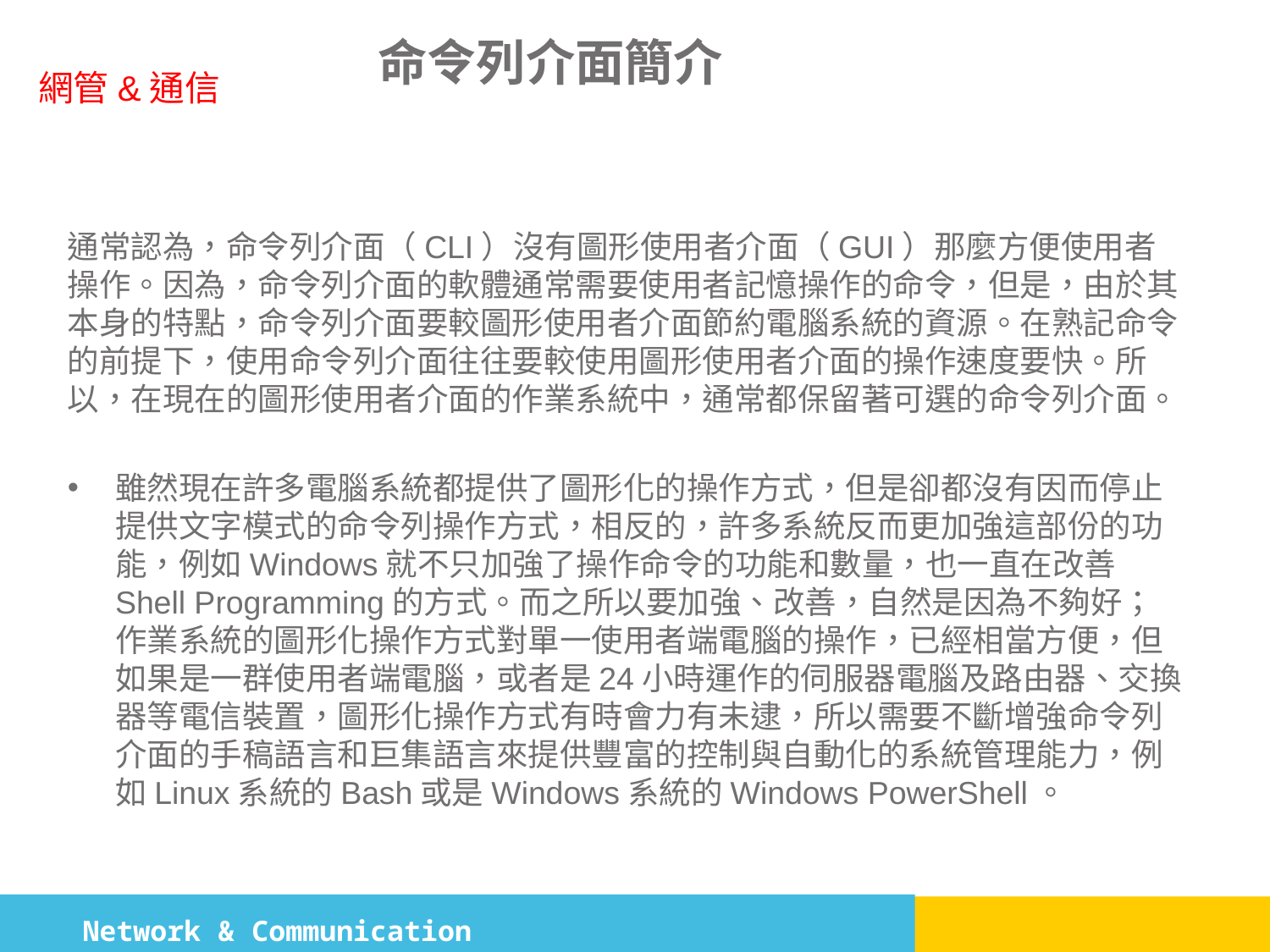

# 命令列介面簡介

通常認為，命令列介面（CLI）沒有圖形使用者介面（GUI）那麼方便使用者操作。因為，命令列介面的軟體通常需要使用者記憶操作的命令，但是，由於其本身的特點，命令列介面要較圖形使用者介面節約電腦系統的資源。在熟記命令的前提下，使用命令列介面往往要較使用圖形使用者介面的操作速度要快。所以，在現在的圖形使用者介面的作業系統中，通常都保留著可選的命令列介面。

雖然現在許多電腦系統都提供了圖形化的操作方式，但是卻都沒有因而停止提供文字模式的命令列操作方式，相反的，許多系統反而更加強這部份的功能，例如Windows就不只加強了操作命令的功能和數量，也一直在改善Shell Programming的方式。而之所以要加強、改善，自然是因為不夠好；作業系統的圖形化操作方式對單一使用者端電腦的操作，已經相當方便，但如果是一群使用者端電腦，或者是24小時運作的伺服器電腦及路由器、交換器等電信裝置，圖形化操作方式有時會力有未逮，所以需要不斷增強命令列介面的手稿語言和巨集語言來提供豐富的控制與自動化的系統管理能力，例如Linux系統的Bash或是Windows系統的Windows PowerShell。